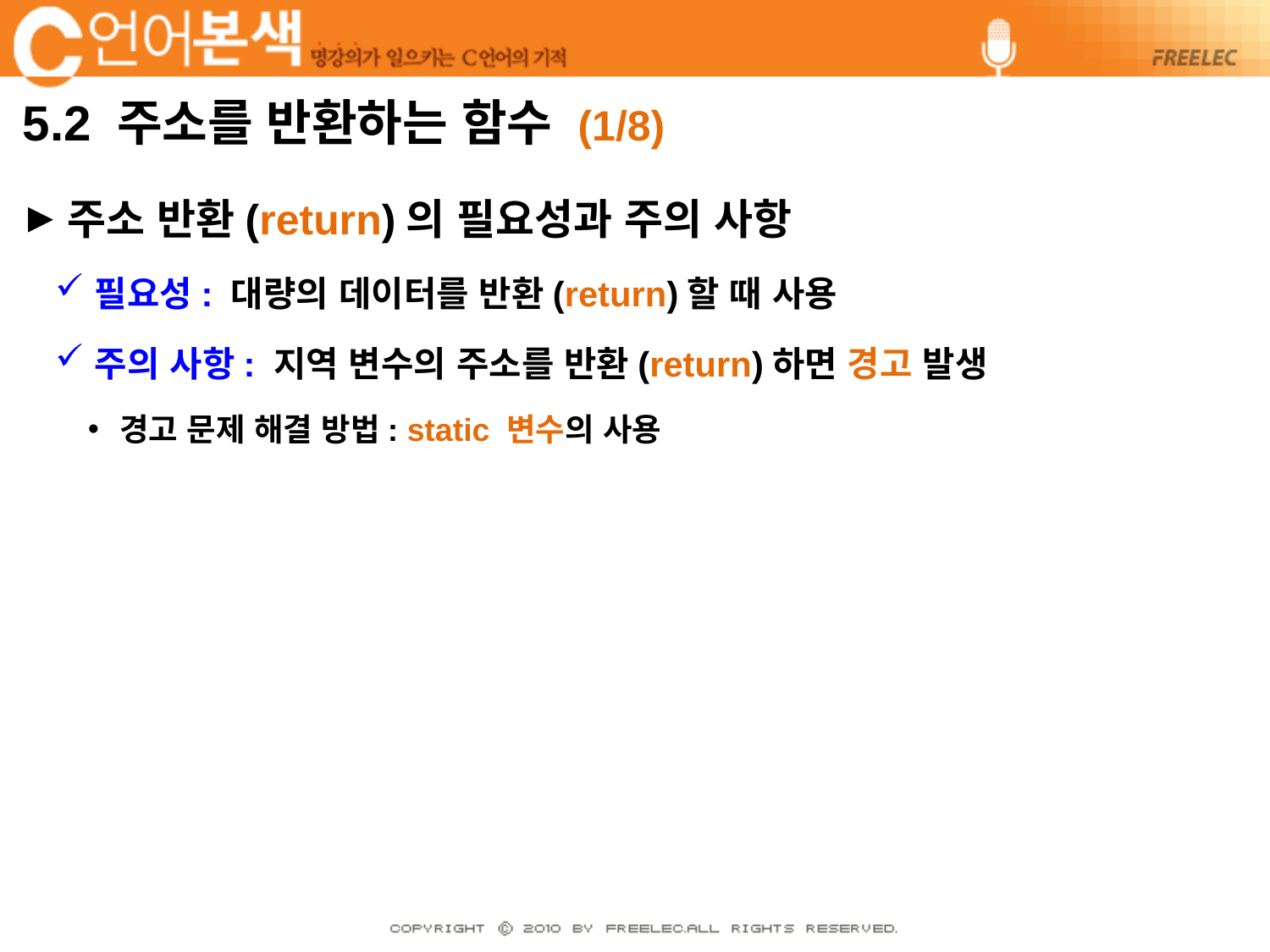

# 5.2 주소를 반환하는 함수 (1/8)
주소 반환(return)의 필요성과 주의 사항
필요성: 대량의 데이터를 반환(return)할 때 사용
주의 사항: 지역 변수의 주소를 반환(return)하면 경고 발생
경고 문제 해결 방법: static 변수의 사용